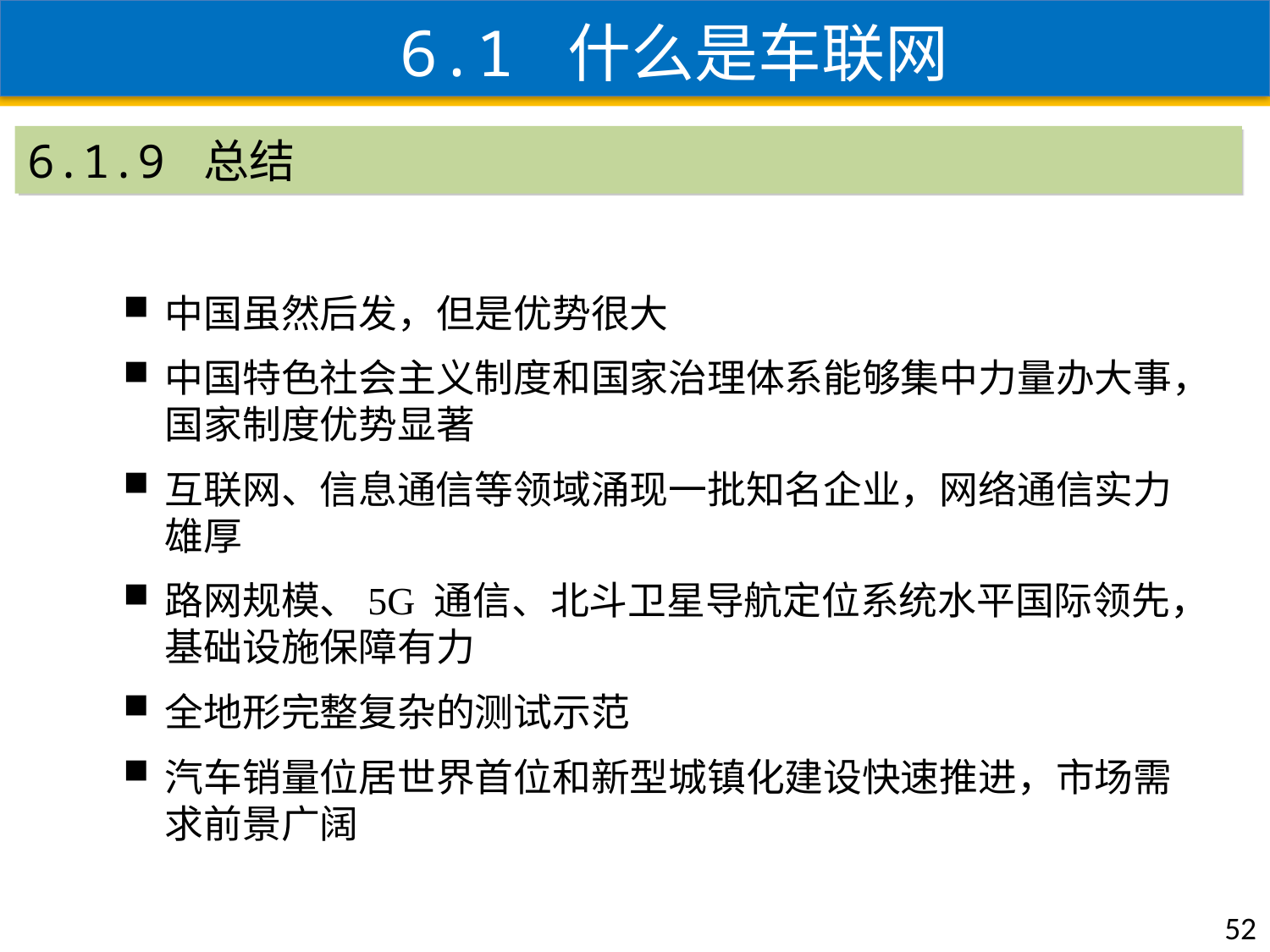

6.1 什么是车联网
6.1.9 总结
中国虽然后发，但是优势很大
中国特色社会主义制度和国家治理体系能够集中力量办大事，国家制度优势显著
互联网、信息通信等领域涌现一批知名企业，网络通信实力雄厚
路网规模、5G 通信、北斗卫星导航定位系统水平国际领先，基础设施保障有力
全地形完整复杂的测试示范
汽车销量位居世界首位和新型城镇化建设快速推进，市场需求前景广阔
52